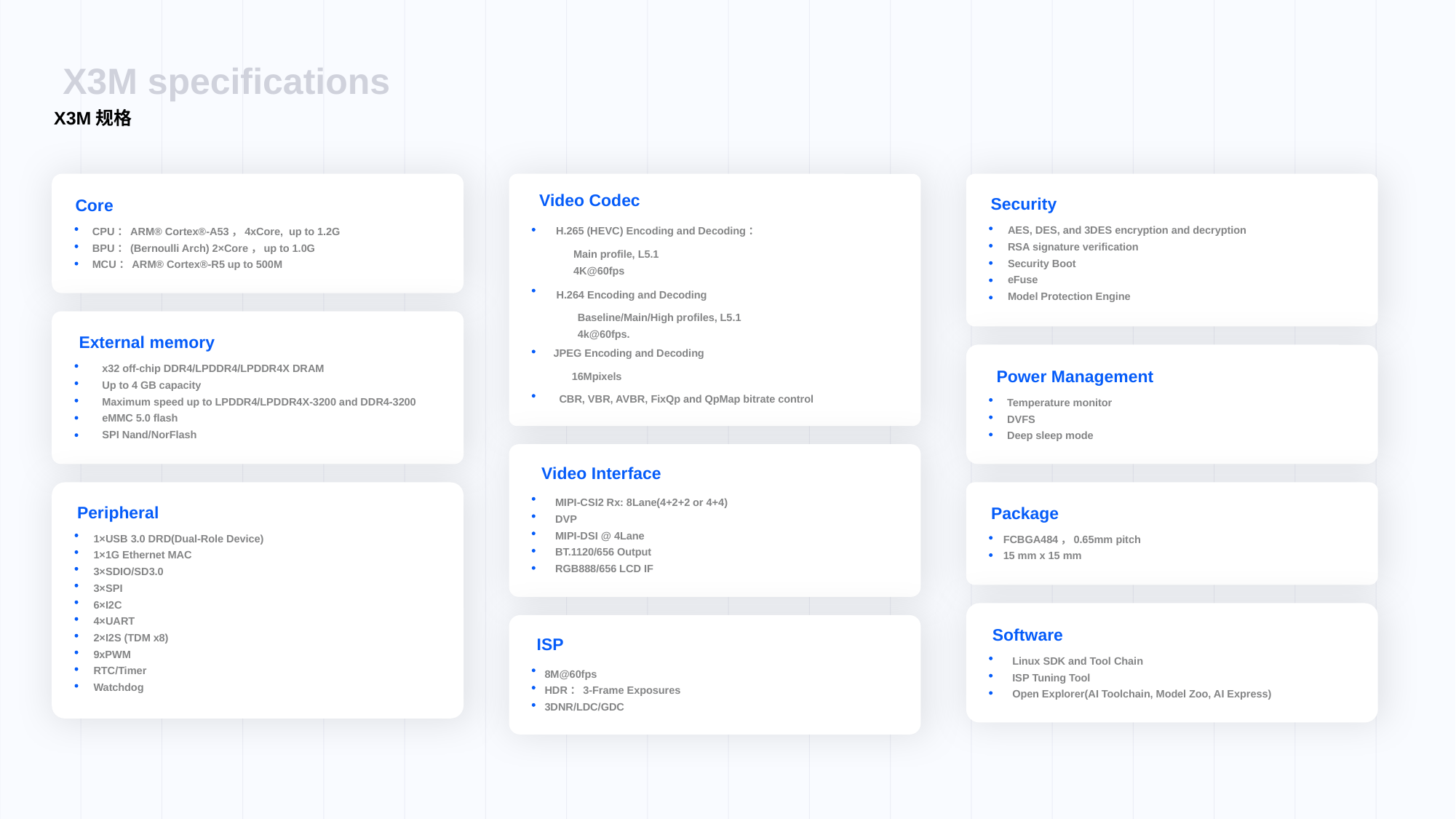

X3M specifications
X3M规格

Video Codec
Security
Core
AES, DES, and 3DES encryption and decryption
RSA signature verification
Security Boot
eFuse
Model Protection Engine
H.265 (HEVC) Encoding and Decoding：
CPU：ARM® Cortex®-A53，4xCore,  up to 1.2G
BPU：(Bernoulli Arch) 2×Core，up to 1.0G
MCU：ARM® Cortex®-R5 up to 500M

Main profile, L5.1
4K@60fps

H.264 Encoding and Decoding

Baseline/Main/High profiles, L5.1
4k@60fps.

External memory
JPEG Encoding and Decoding

x32 off-chip DDR4/LPDDR4/LPDDR4X DRAM
Up to 4 GB capacity
Maximum speed up to LPDDR4/LPDDR4X-3200 and DDR4-3200
eMMC 5.0 flash
SPI Nand/NorFlash
Power Management
16Mpixels

CBR, VBR, AVBR, FixQp and QpMap bitrate control
Temperature monitor
DVFS
Deep sleep mode

Video Interface

MIPI-CSI2 Rx: 8Lane(4+2+2 or 4+4)
DVP
MIPI-DSI @ 4Lane
BT.1120/656 Output
RGB888/656 LCD IF
Peripheral

Package

1×USB 3.0 DRD(Dual-Role Device)
1×1G Ethernet MAC
3×SDIO/SD3.0
3×SPI
6×I2C
4×UART
2×I2S (TDM x8)
9xPWM
RTC/Timer
Watchdog
FCBGA484，0.65mm pitch
15 mm x 15 mm

Software
ISP

Linux SDK and Tool Chain
ISP Tuning Tool
Open Explorer(AI Toolchain, Model Zoo, AI Express)

8M@60fps
HDR：3-Frame Exposures
3DNR/LDC/GDC